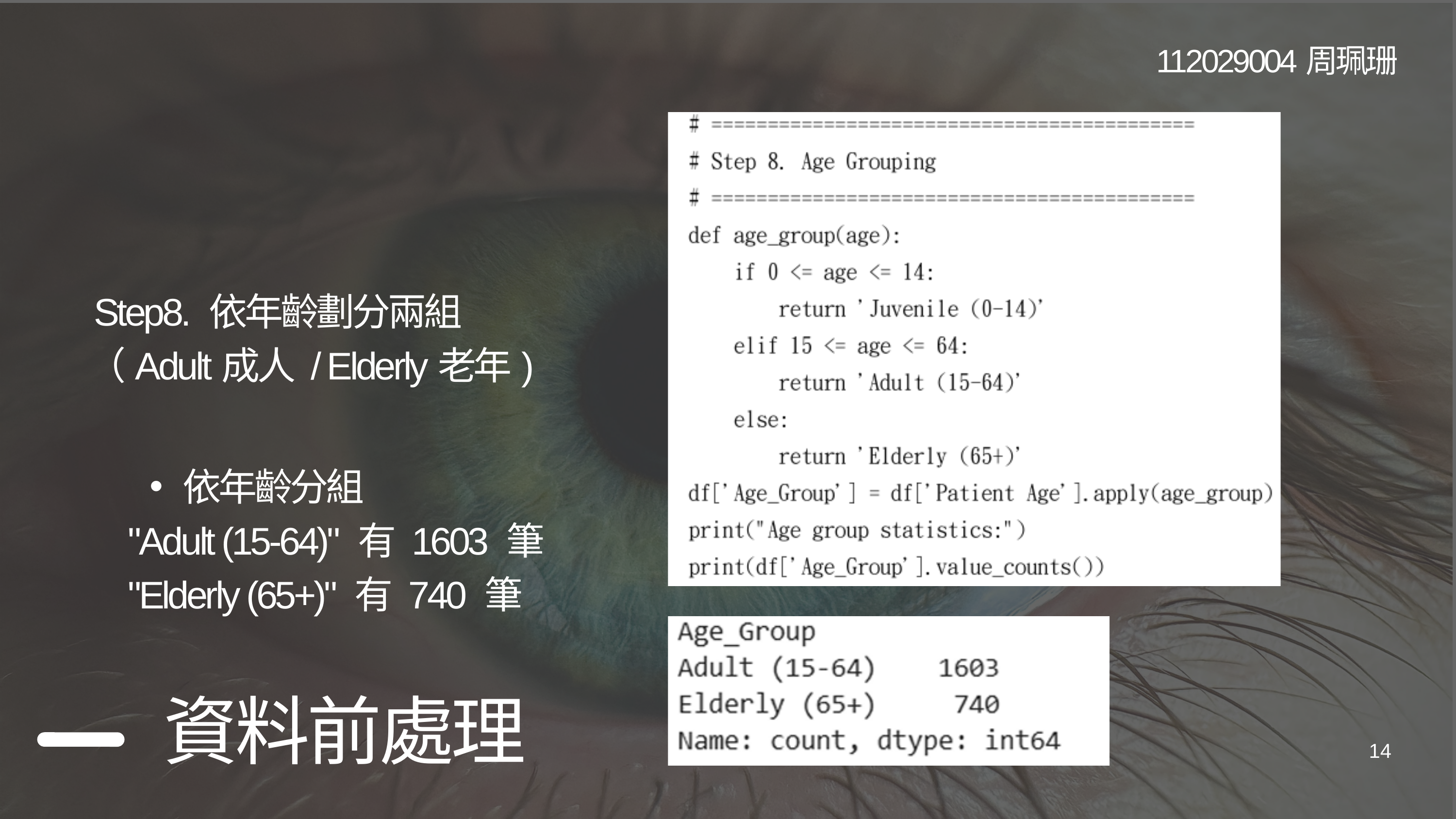

112029004周珮珊

Step8. 依年齡劃分兩組
         （Adult成人 / Elderly老年)
依年齡分組
 "Adult (15-64)" 有 1603 筆
 "Elderly (65+)" 有 740 筆

資料前處理
14